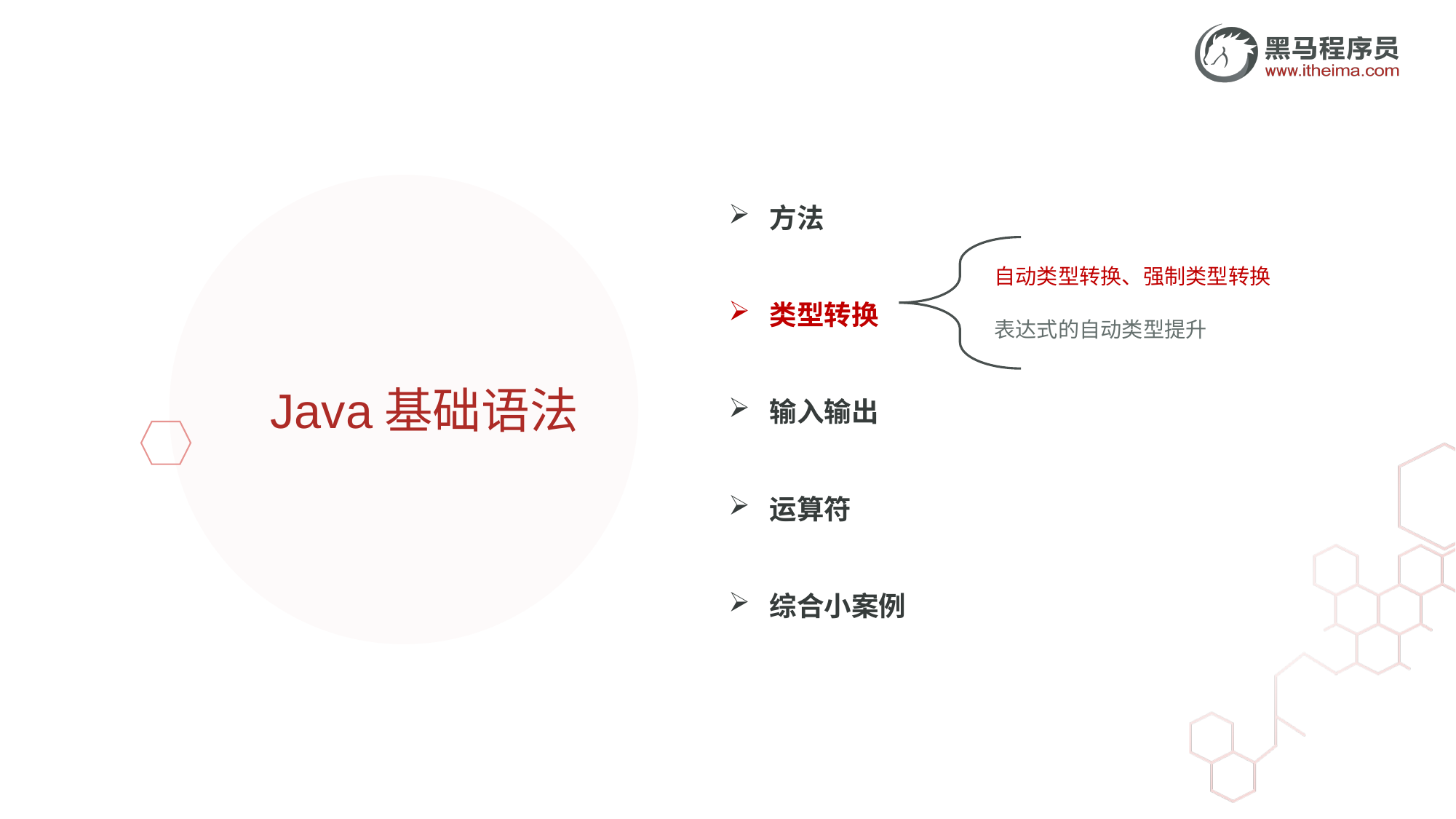

方法
类型转换
输入输出
运算符
综合小案例

自动类型转换、强制类型转换

表达式的自动类型提升